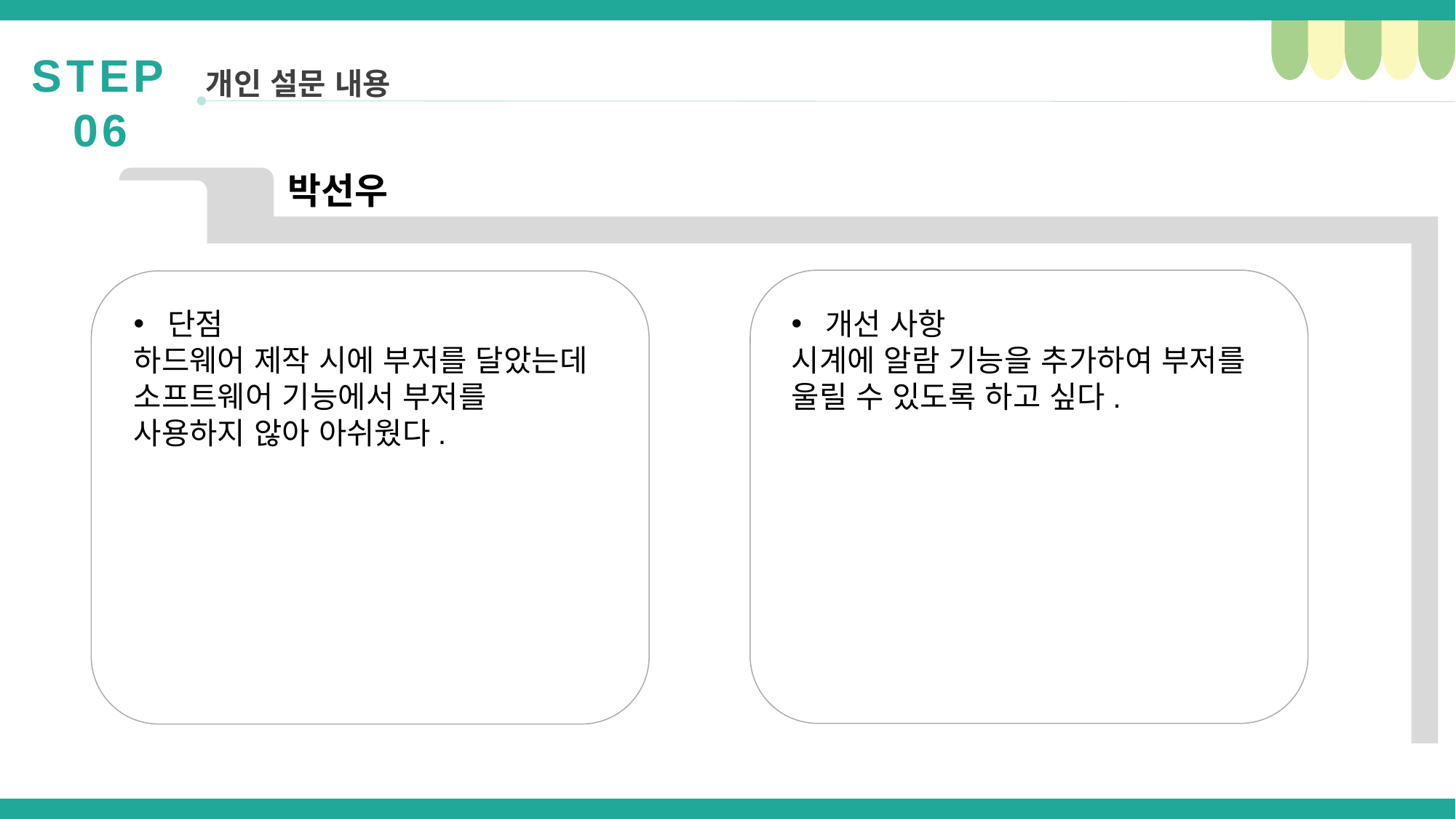

STEP 06
개인 설문 내용
박선우

단점
하드웨어 제작 시에 부저를 달았는데 소프트웨어 기능에서 부저를 사용하지 않아 아쉬웠다.
개선 사항
시계에 알람 기능을 추가하여 부저를 울릴 수 있도록 하고 싶다.